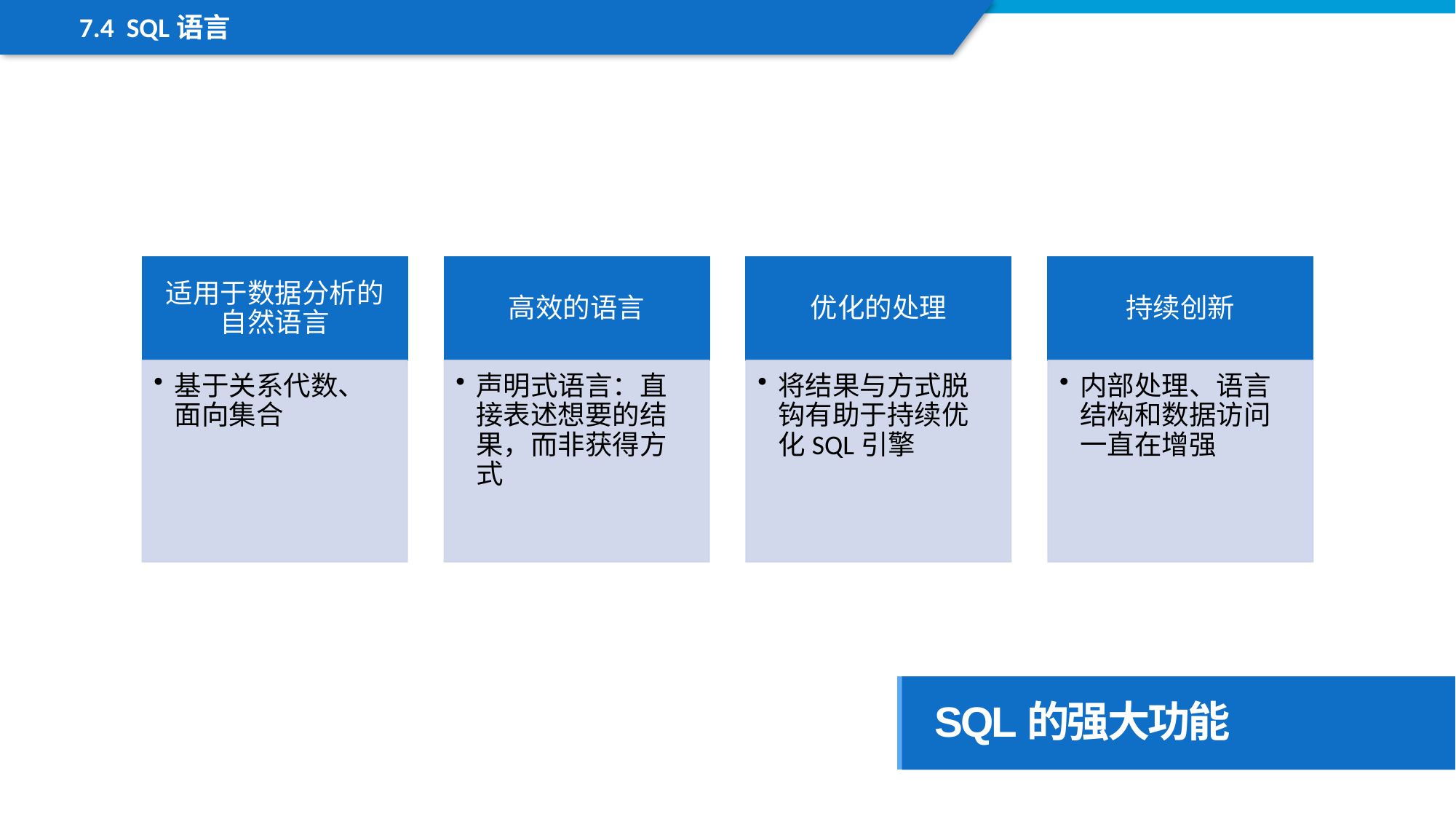

7.4  SQL语言
适用于数据分析的自然语言
基于关系代数、面向集合
高效的语言
声明式语言：直接表述想要的结果，而非获得方式
优化的处理
将结果与方式脱钩有助于持续优化SQL引擎
持续创新
内部处理、语言结构和数据访问一直在增强
SQL的强大功能